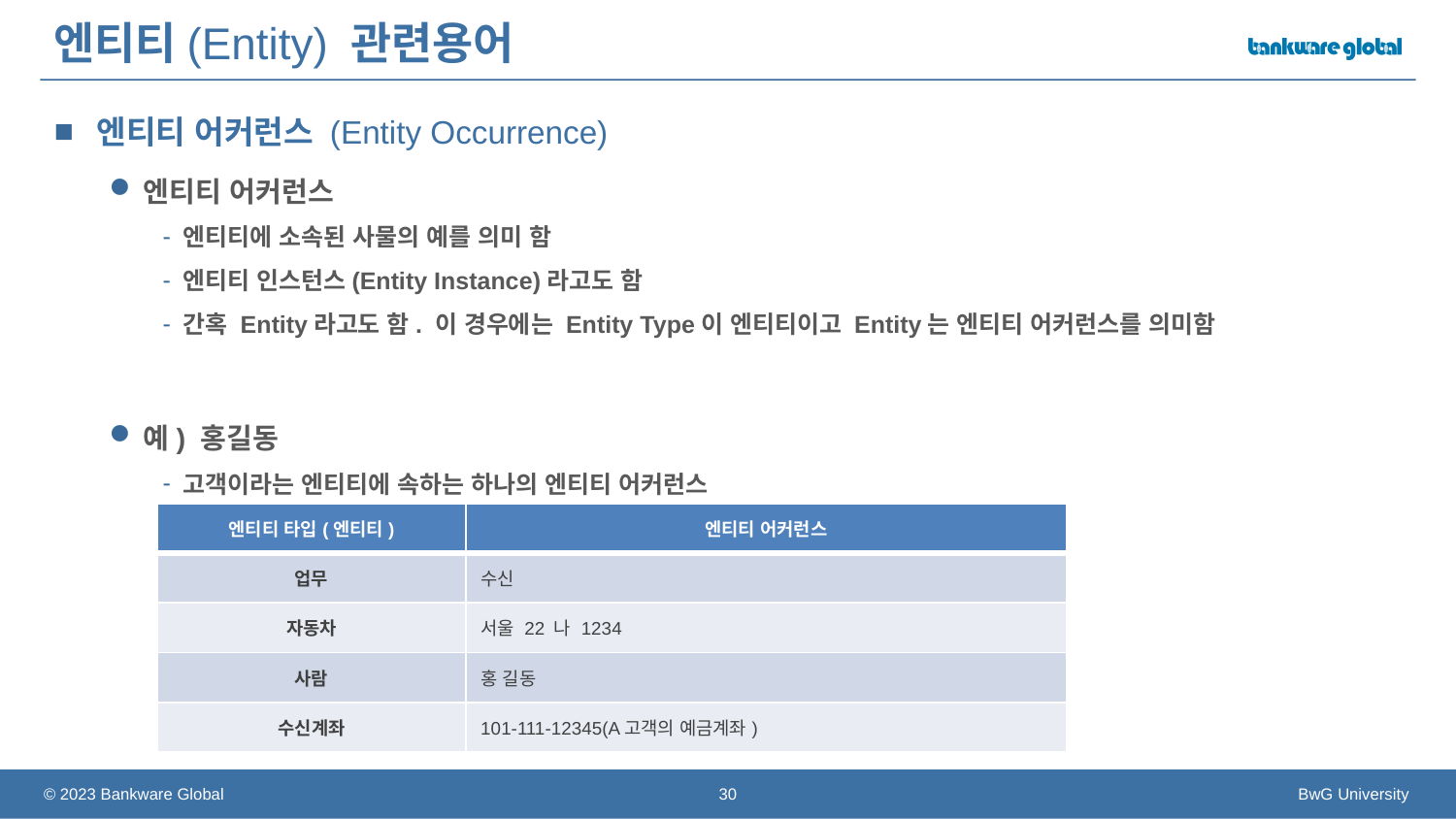

# 엔티티(Entity) 관련용어
엔티티 어커런스 (Entity Occurrence)
엔티티 어커런스
엔티티에 소속된 사물의 예를 의미 함
엔티티 인스턴스(Entity Instance)라고도 함
간혹 Entity라고도 함. 이 경우에는 Entity Type이 엔티티이고 Entity는 엔티티 어커런스를 의미함

예) 홍길동
고객이라는 엔티티에 속하는 하나의 엔티티 어커런스
| 엔티티 타입(엔티티) | 엔티티 어커런스 |
| --- | --- |
| 업무 | 수신 |
| 자동차 | 서울 22 나 1234 |
| 사람 | 홍 길동 |
| 수신계좌 | 101-111-12345(A고객의 예금계좌) |
30